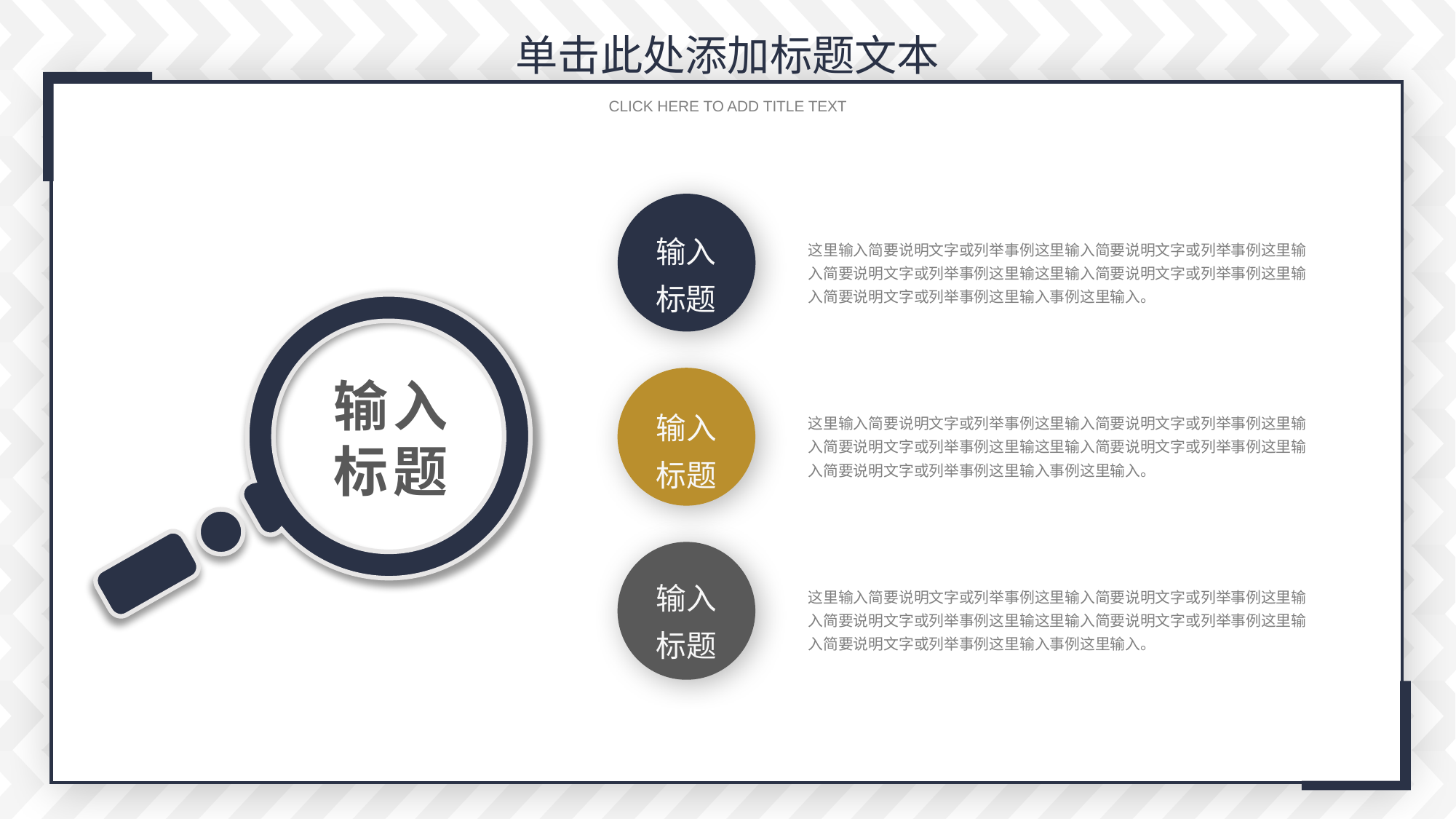

单击此处添加标题文本
 CLICK HERE TO ADD TITLE TEXT

输入
标题
这里输入简要说明文字或列举事例这里输入简要说明文字或列举事例这里输入简要说明文字或列举事例这里输这里输入简要说明文字或列举事例这里输入简要说明文字或列举事例这里输入事例这里输入。

输入
标题

输入
标题
这里输入简要说明文字或列举事例这里输入简要说明文字或列举事例这里输入简要说明文字或列举事例这里输这里输入简要说明文字或列举事例这里输入简要说明文字或列举事例这里输入事例这里输入。

输入
标题
这里输入简要说明文字或列举事例这里输入简要说明文字或列举事例这里输入简要说明文字或列举事例这里输这里输入简要说明文字或列举事例这里输入简要说明文字或列举事例这里输入事例这里输入。